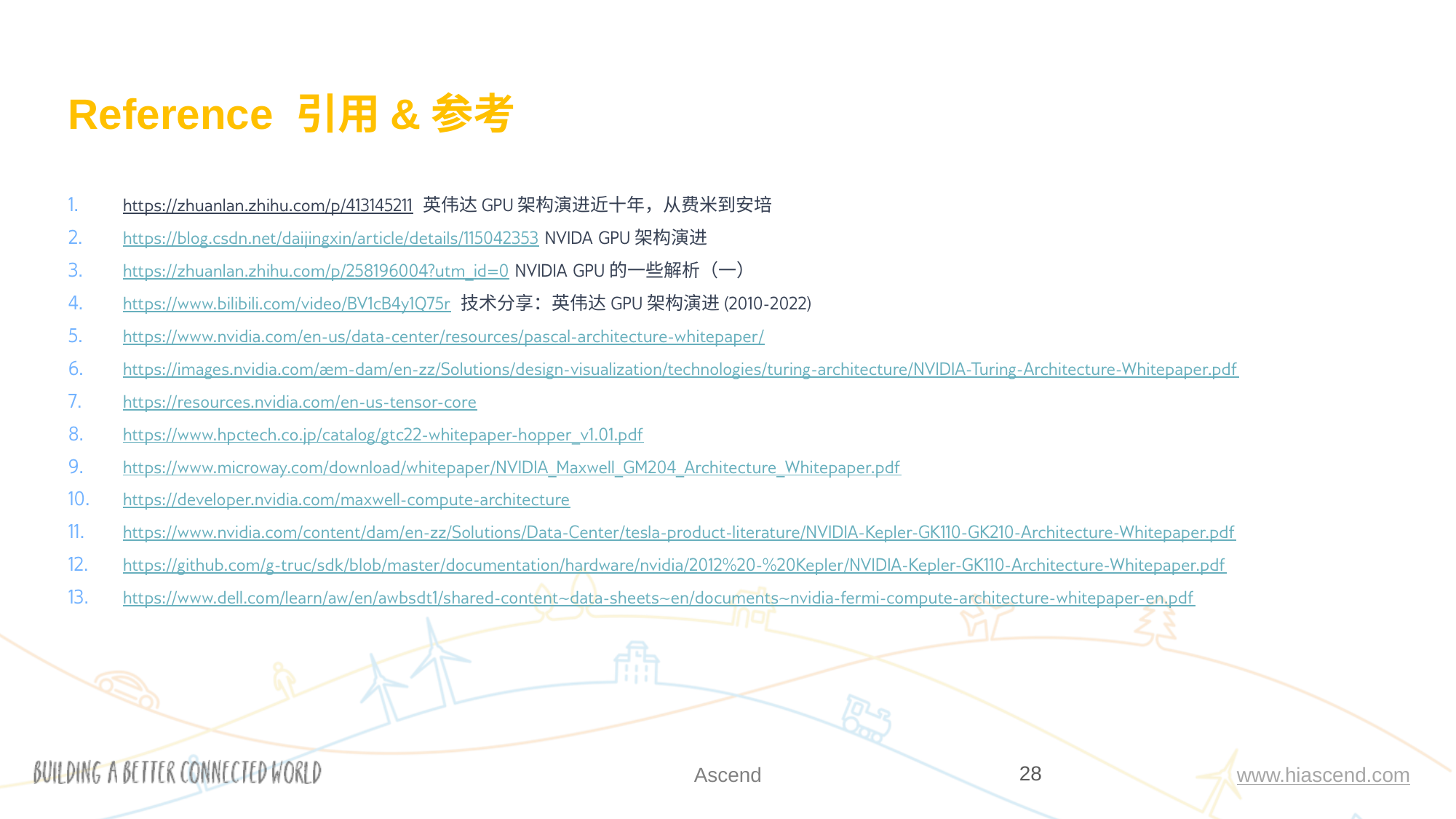

# Reference 引用&参考
https://zhuanlan.zhihu.com/p/413145211 英伟达GPU架构演进近十年，从费米到安培
https://blog.csdn.net/daijingxin/article/details/115042353 NVIDA GPU架构演进
https://zhuanlan.zhihu.com/p/258196004?utm_id=0 NVIDIA GPU的一些解析（一）
https://www.bilibili.com/video/BV1cB4y1Q75r 技术分享：英伟达GPU架构演进(2010-2022)
https://www.nvidia.com/en-us/data-center/resources/pascal-architecture-whitepaper/
https://images.nvidia.com/aem-dam/en-zz/Solutions/design-visualization/technologies/turing-architecture/NVIDIA-Turing-Architecture-Whitepaper.pdf
https://resources.nvidia.com/en-us-tensor-core
https://www.hpctech.co.jp/catalog/gtc22-whitepaper-hopper_v1.01.pdf
https://www.microway.com/download/whitepaper/NVIDIA_Maxwell_GM204_Architecture_Whitepaper.pdf
https://developer.nvidia.com/maxwell-compute-architecture
https://www.nvidia.com/content/dam/en-zz/Solutions/Data-Center/tesla-product-literature/NVIDIA-Kepler-GK110-GK210-Architecture-Whitepaper.pdf
https://github.com/g-truc/sdk/blob/master/documentation/hardware/nvidia/2012%20-%20Kepler/NVIDIA-Kepler-GK110-Architecture-Whitepaper.pdf
https://www.dell.com/learn/aw/en/awbsdt1/shared-content~data-sheets~en/documents~nvidia-fermi-compute-architecture-whitepaper-en.pdf